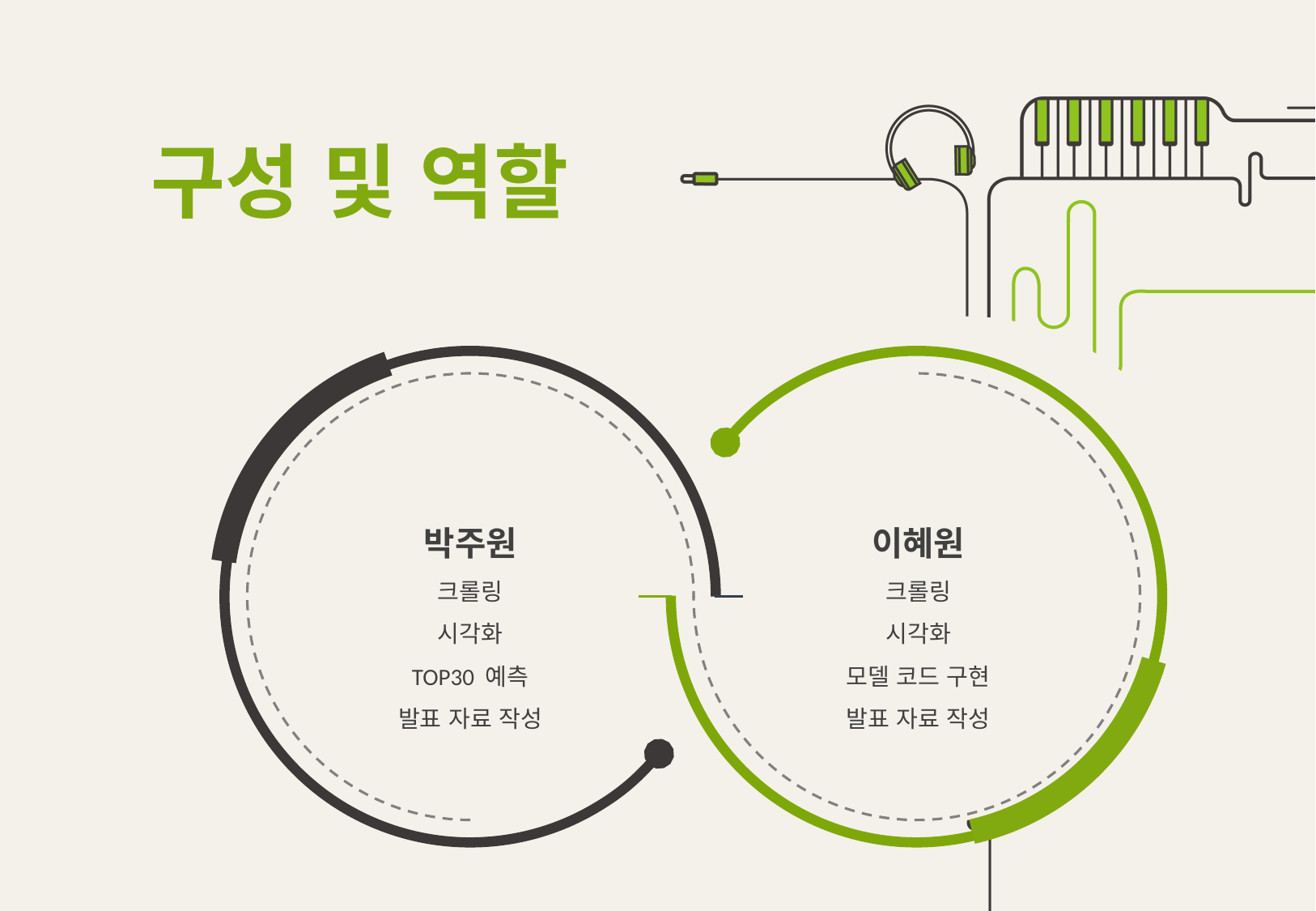

팀 구성 및 역할

박주원
크롤링
시각화
TOP30 예측
발표 자료 작성

이혜원
크롤링
시각화
모델 코드 구현
발표 자료 작성